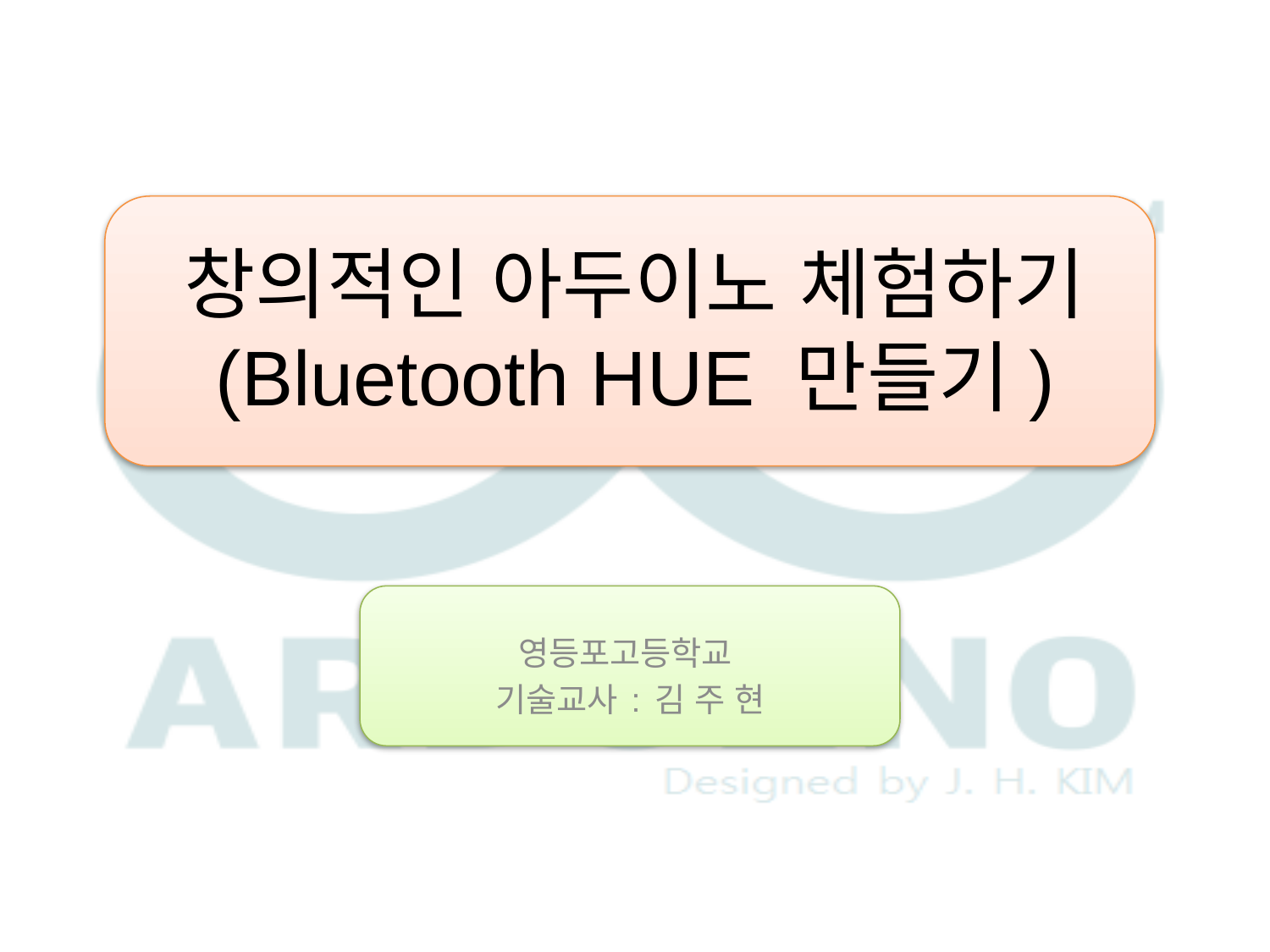

# 창의적인 아두이노 체험하기 (Bluetooth HUE 만들기)

영등포고등학교
기술교사 : 김 주 현